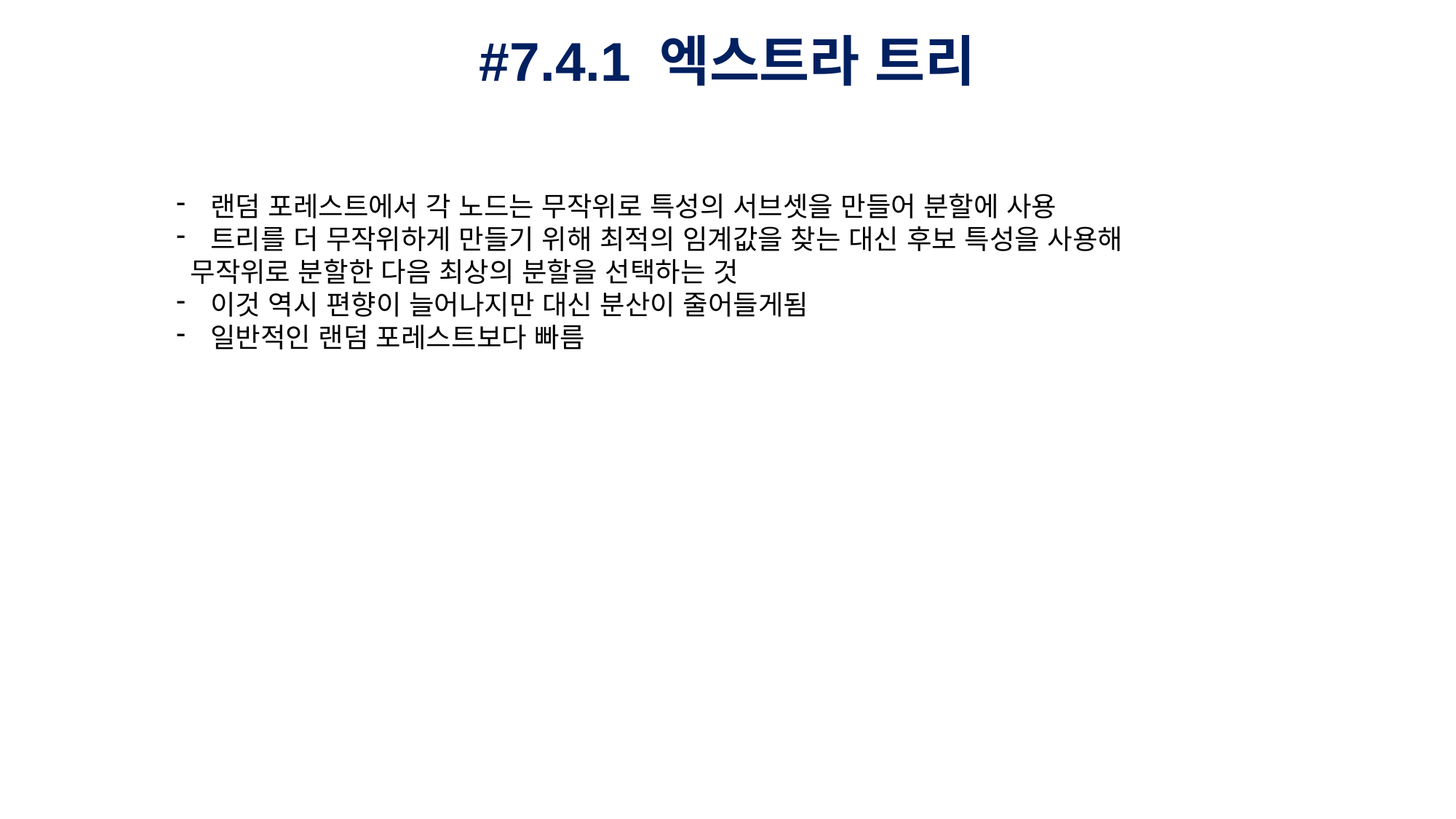

#7.4.1 엑스트라 트리
랜덤 포레스트에서 각 노드는 무작위로 특성의 서브셋을 만들어 분할에 사용
트리를 더 무작위하게 만들기 위해 최적의 임계값을 찾는 대신 후보 특성을 사용해
 무작위로 분할한 다음 최상의 분할을 선택하는 것
이것 역시 편향이 늘어나지만 대신 분산이 줄어들게됨
일반적인 랜덤 포레스트보다 빠름